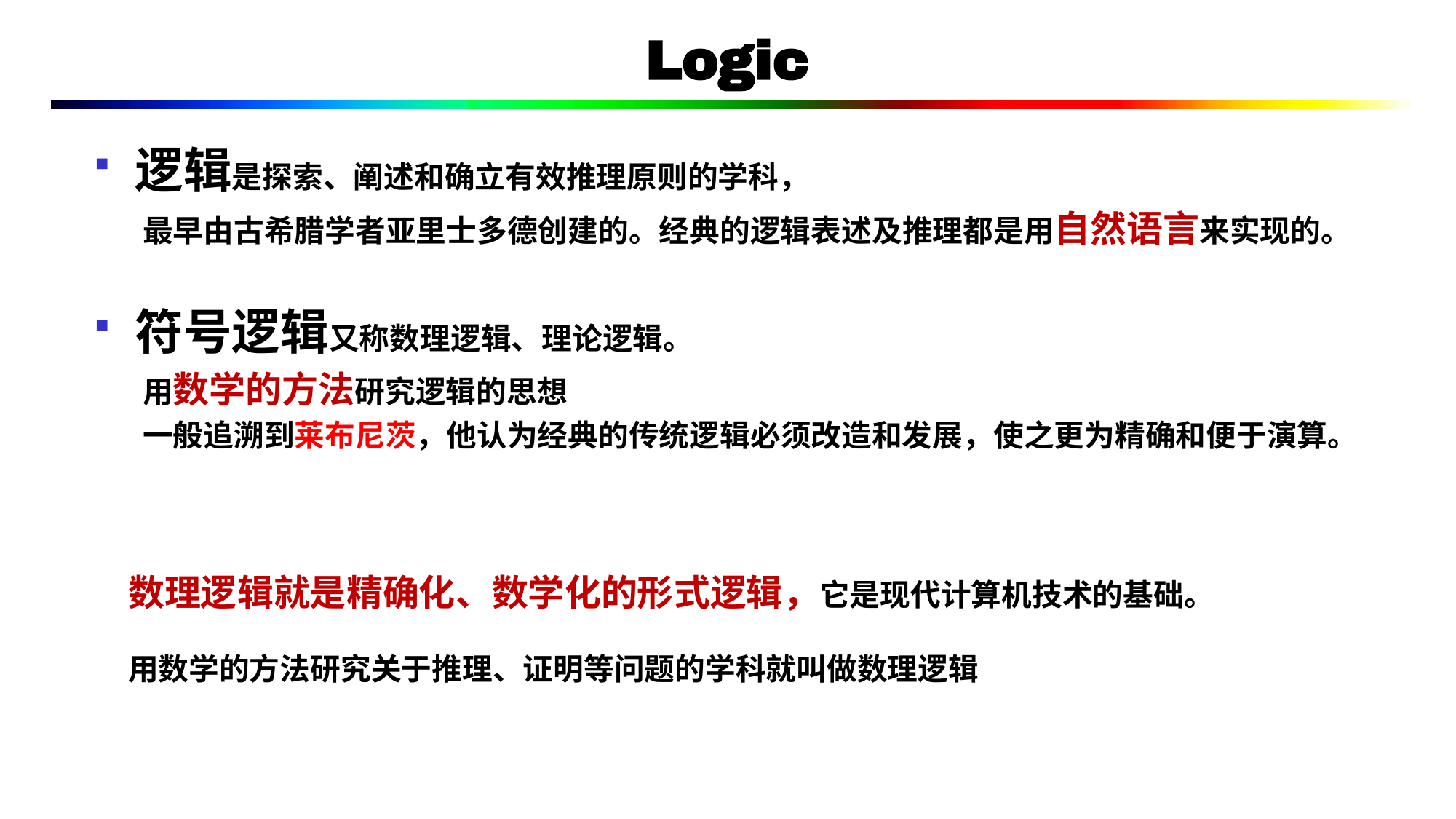

# Logic
逻辑是探索、阐述和确立有效推理原则的学科，
      最早由古希腊学者亚里士多德创建的。经典的逻辑表述及推理都是用自然语言来实现的。

符号逻辑又称数理逻辑、理论逻辑。
      用数学的方法研究逻辑的思想
      一般追溯到莱布尼茨，他认为经典的传统逻辑必须改造和发展，使之更为精确和便于演算。
数理逻辑就是精确化、数学化的形式逻辑，它是现代计算机技术的基础。

用数学的方法研究关于推理、证明等问题的学科就叫做数理逻辑